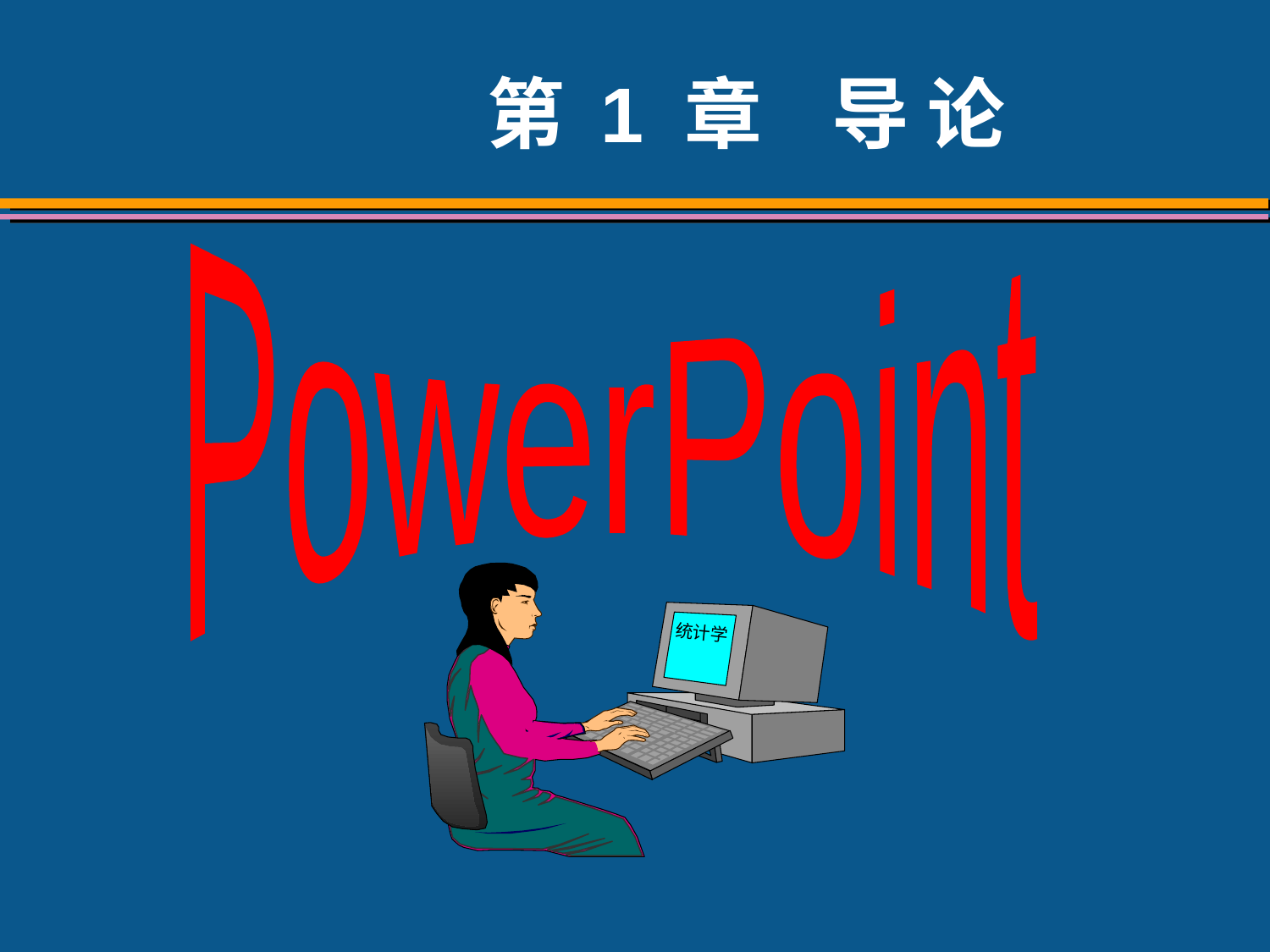

# 第 1 章    导 论
PowerPoint

统计学